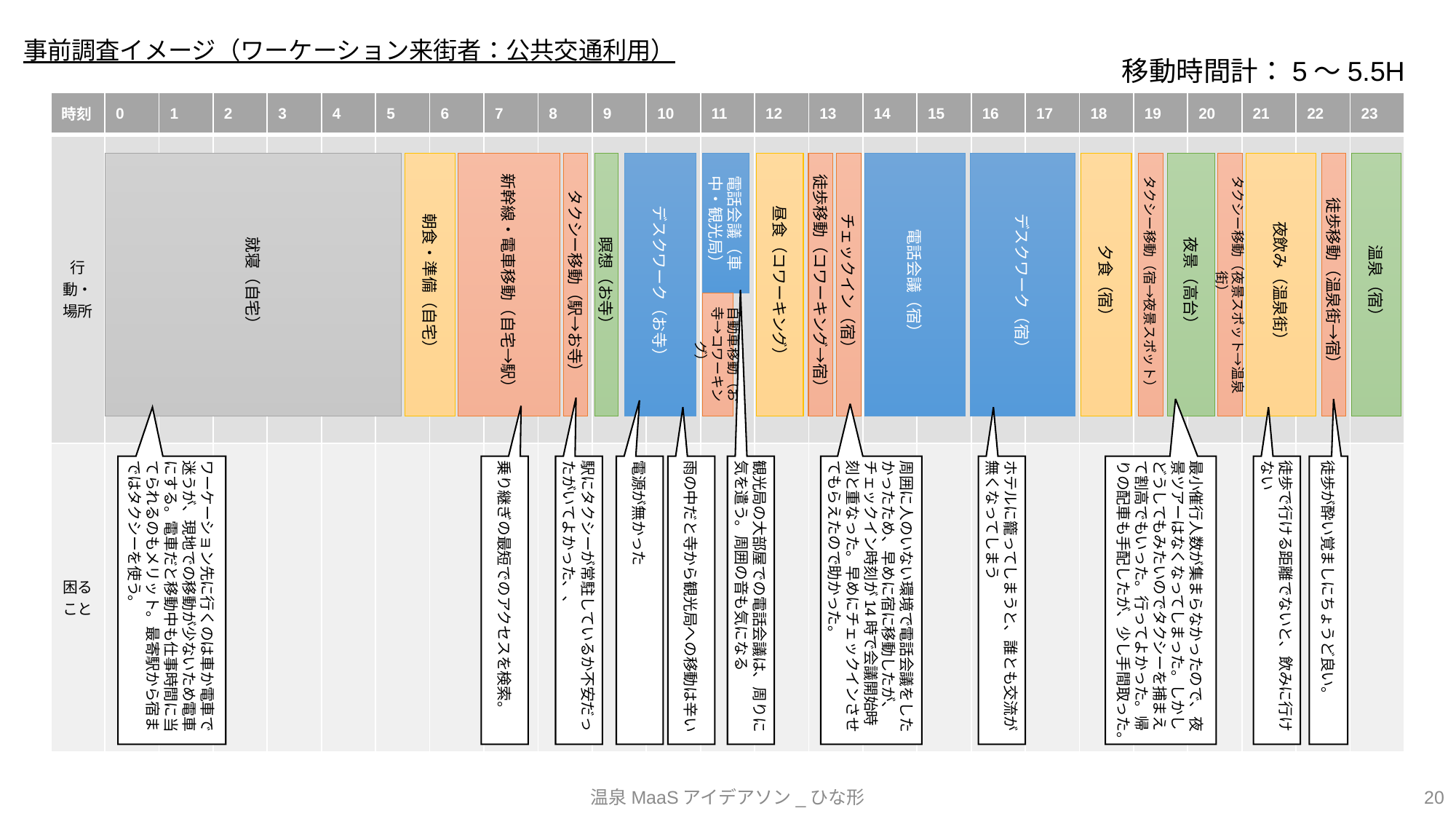

事前調査イメージ（ワーケーション来街者：公共交通利用）
移動時間計：5〜5.5H
| 時刻 | 0 | 1 | 2 | 3 | 4 | 5 | 6 | 7 | 8 | 9 | 10 | 11 | 12 | 13 | 14 | 15 | 16 | 17 | 18 | 19 | 20 | 21 | 22 | 23 |
| --- | --- | --- | --- | --- | --- | --- | --- | --- | --- | --- | --- | --- | --- | --- | --- | --- | --- | --- | --- | --- | --- | --- | --- | --- |
| 行動・場所 |  |  |  |  |  |  |  |  |  |  |  |  |  |  |  |  |  |  |  |  |  |  |  |  |
| 困ること |  |  |  |  |  |  |  |  |  |  |  |  |  |  |  |  |  |  |  |  |  |  |  |  |
朝食・準備（自宅）
瞑想（お寺）
夜景（高台）
徒歩移動（温泉街→宿）
夜飲み（温泉街）
タクシー移動（夜景スポット→温泉街）
温泉（宿）
タクシー移動（宿→夜景スポット）
徒歩移動（コワーキング→宿）
チェックイン（宿）
夕食（宿）
デスクワーク（お寺）
タクシー移動（駅→お寺）
電話会議（車中・観光局）
新幹線・電車移動（自宅→駅）
就寝（自宅）
昼食（コワーキング）
電話会議（宿）
デスクワーク（宿）
自動車移動（お寺→コワーキング）
駅にタクシーが常駐しているか不安だったがいてよかった、、
徒歩で行ける距離でないと、飲みに行けない
徒歩が酔い覚ましにちょうど良い。
ワーケーション先に行くのは車か電車で迷うが、現地での移動が少ないため電車にする。電車だと移動中も仕事時間に当てられるのもメリット。最寄駅から宿まではタクシーを使う。
雨の中だと寺から観光局への移動は辛い
電源が無かった
最小催行人数が集まらなかったので、夜景ツアーはなくなってしまった。しかしどうしてもみたいのでタクシーを捕まえて割高でもいった。行ってよかった。帰りの配車も手配したが、少し手間取った。
乗り継ぎの最短でのアクセスを検索。
周囲に人のいない環境で電話会議をしたかったため、早めに宿に移動したが、チェックイン時刻が14時で会議開始時刻と重なった。早めにチェックインさせてもらえたので助かった。
ホテルに籠ってしまうと、誰とも交流が無くなってしまう
観光局の大部屋での電話会議は、周りに気を遣う。周囲の音も気になる
温泉MaaSアイデアソン_ひな形
20